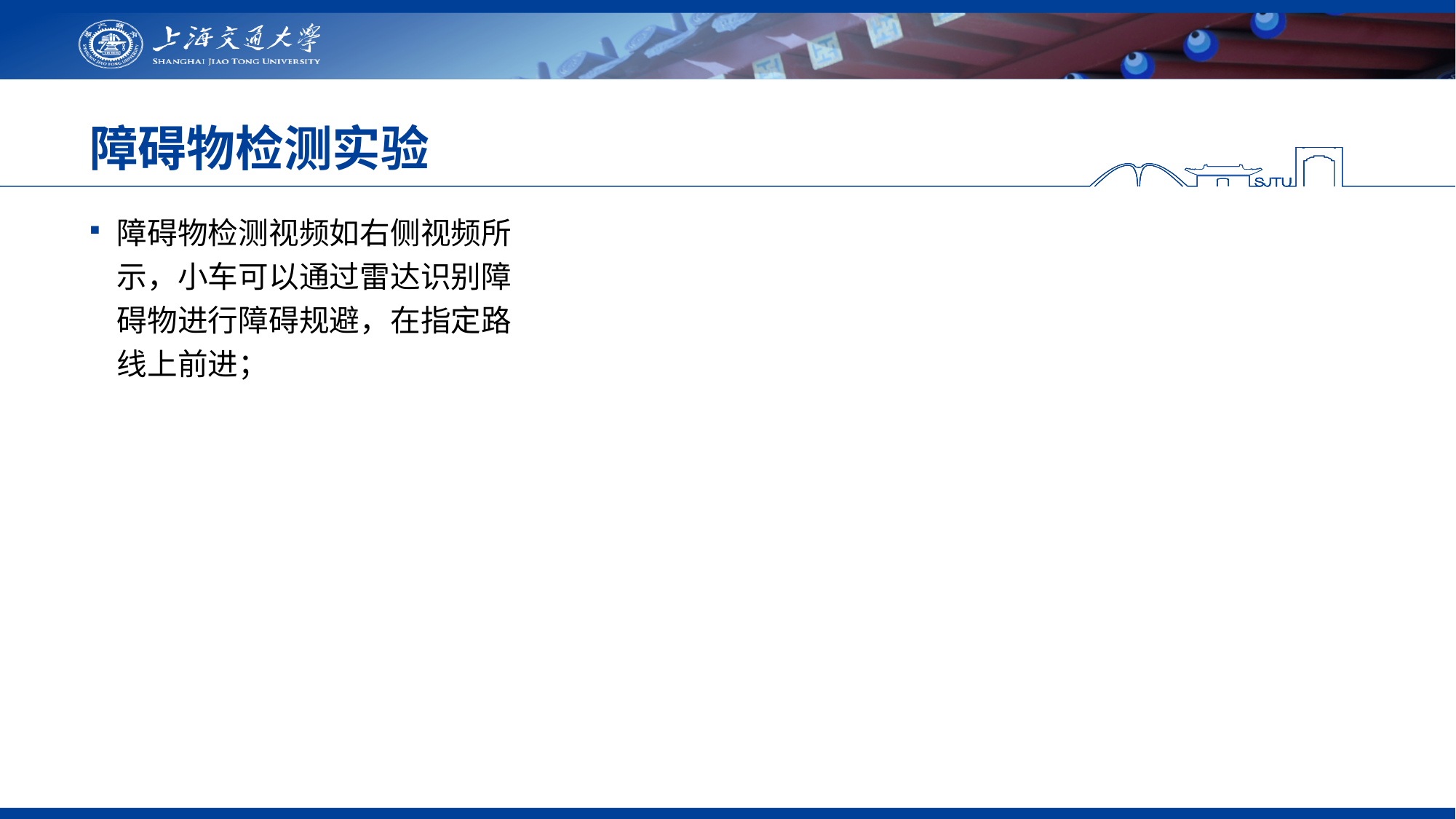

# 障碍物检测实验
障碍物检测视频如右侧视频所示，小车可以通过雷达识别障碍物进行障碍规避，在指定路线上前进；